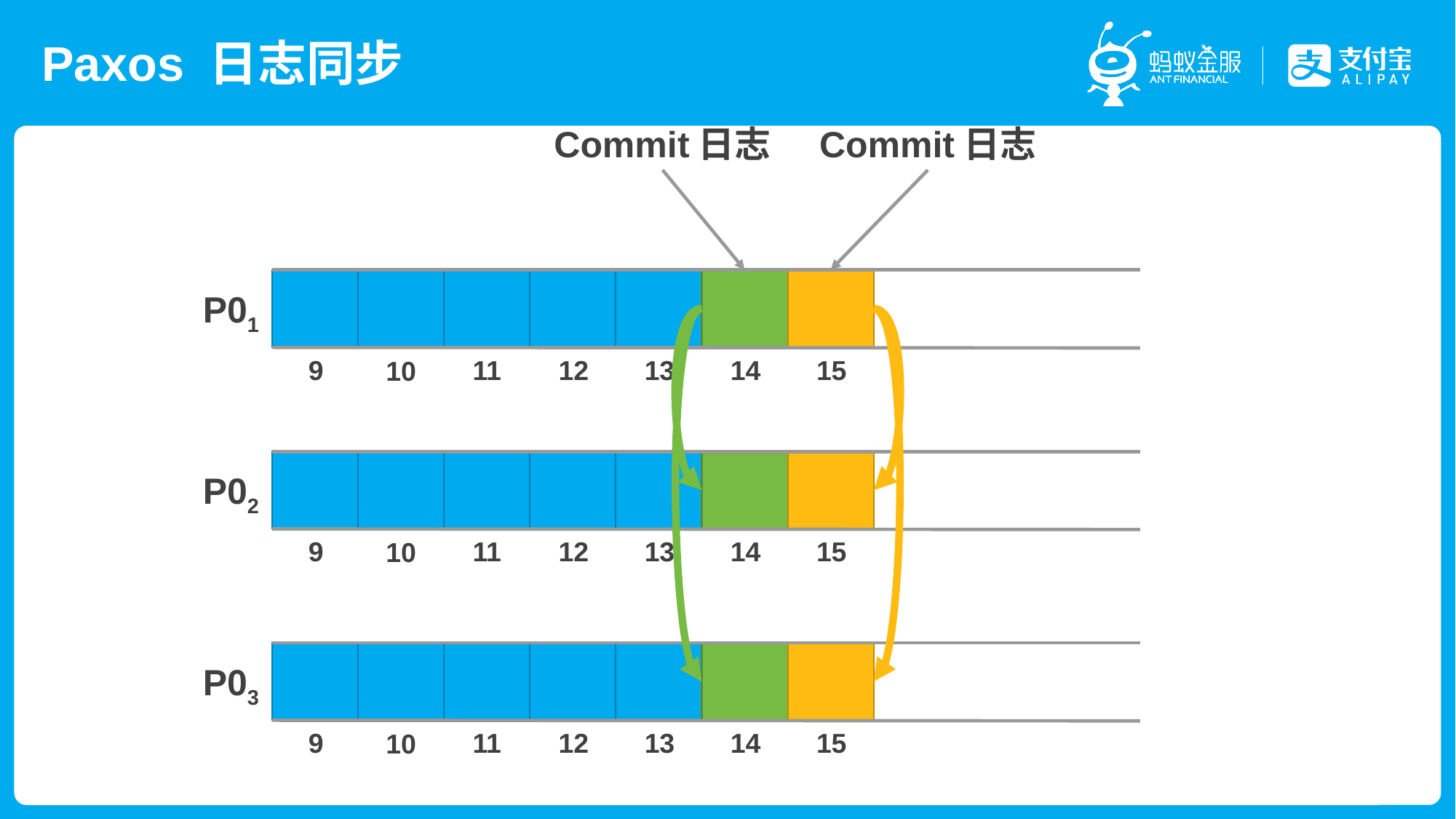

# Paxos 日志同步
Commit日志
Commit日志

P01
9
11
12
13
14
15
10

P02
9
11
12
13
14
15
10

P03
9
11
12
13
14
15
10